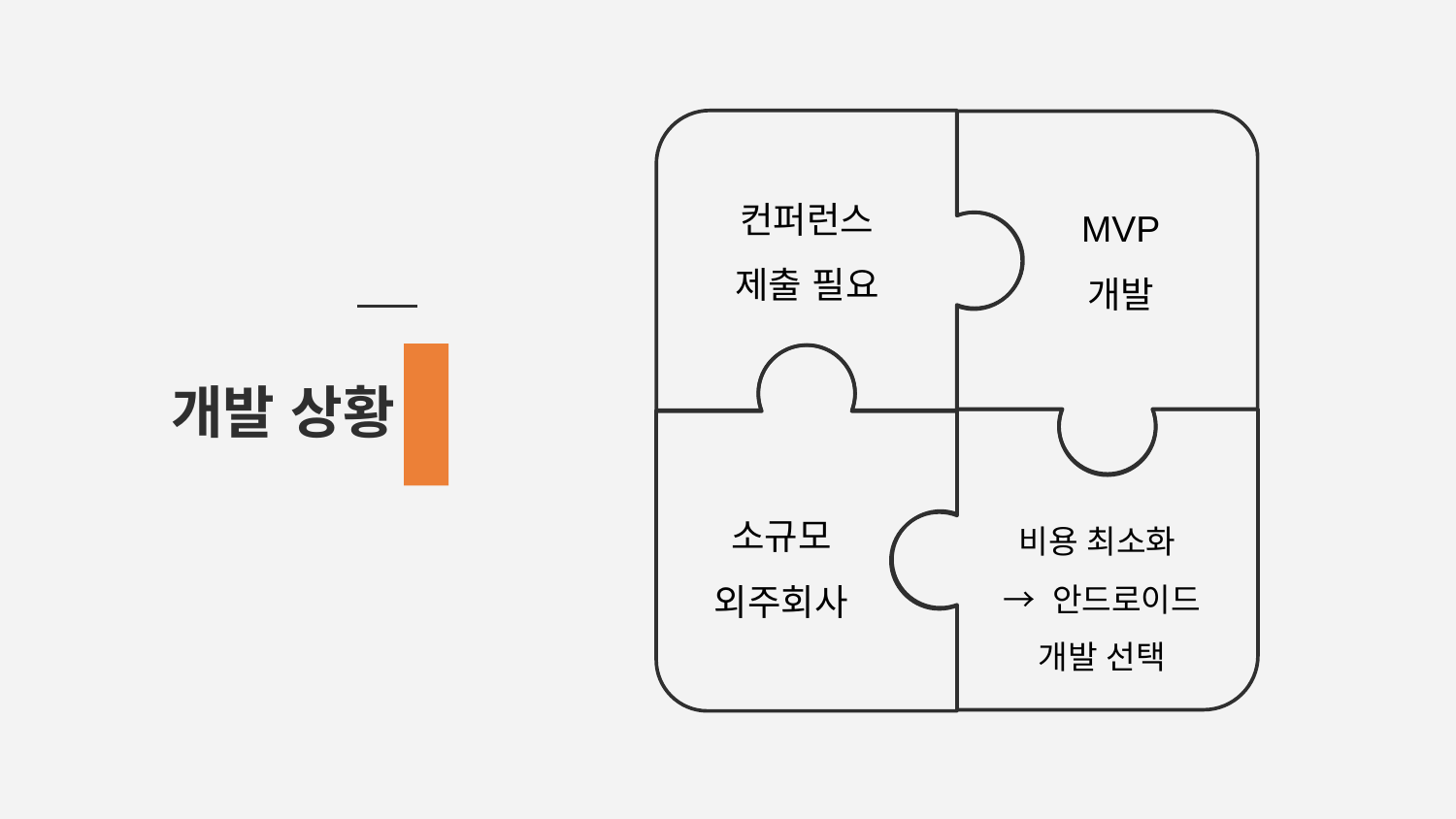

컨퍼런스
제출 필요
MVP
개발
소규모
외주회사
비용 최소화
→ 안드로이드 개발 선택
# 개발 상황